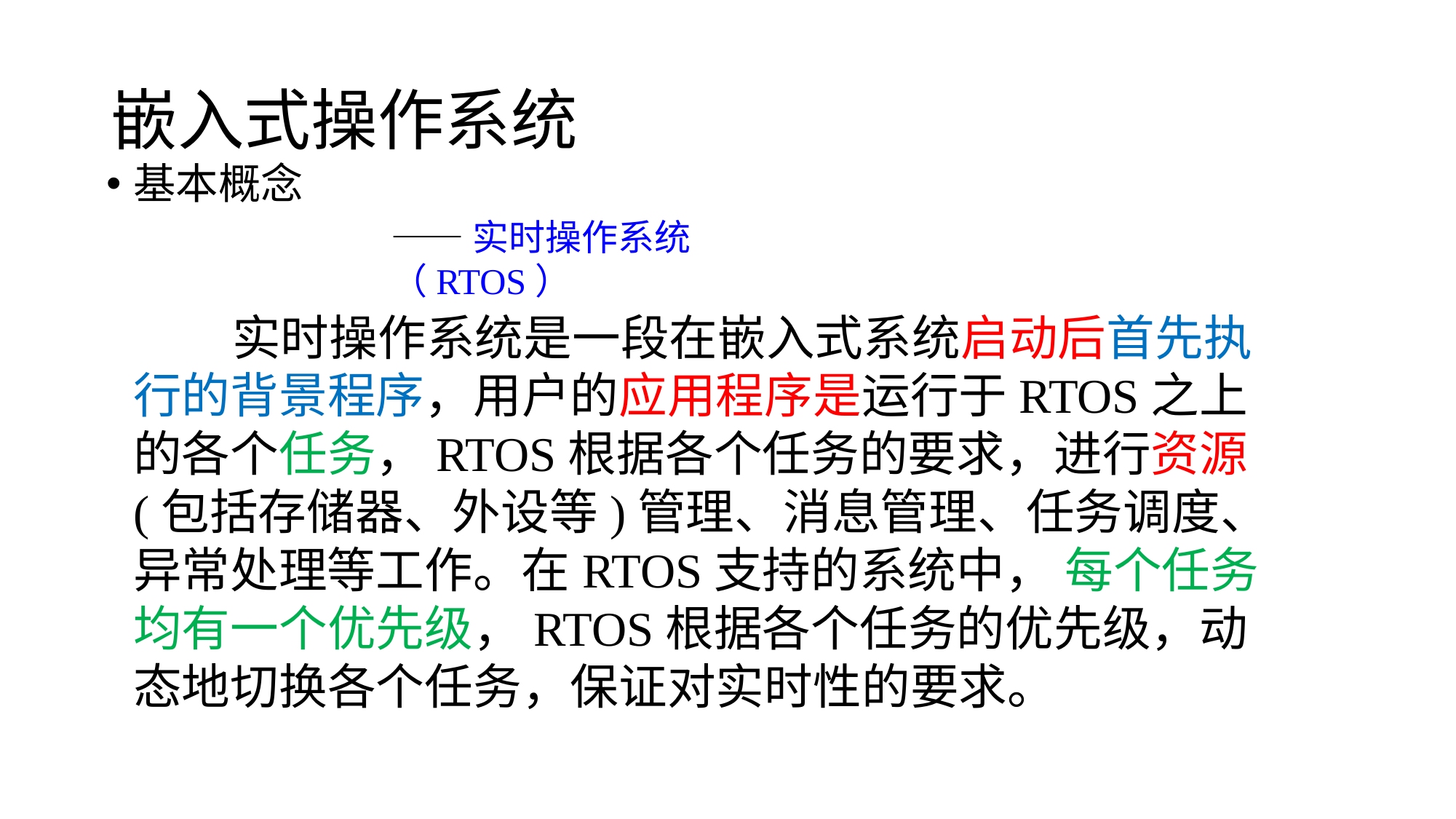

# 嵌入式操作系统
基本概念
——实时操作系统（RTOS）
        实时操作系统是一段在嵌入式系统启动后首先执行的背景程序，用户的应用程序是运行于RTOS之上的各个任务，RTOS根据各个任务的要求，进行资源(包括存储器、外设等)管理、消息管理、任务调度、异常处理等工作。在RTOS支持的系统中， 每个任务均有一个优先级，RTOS根据各个任务的优先级，动态地切换各个任务，保证对实时性的要求。